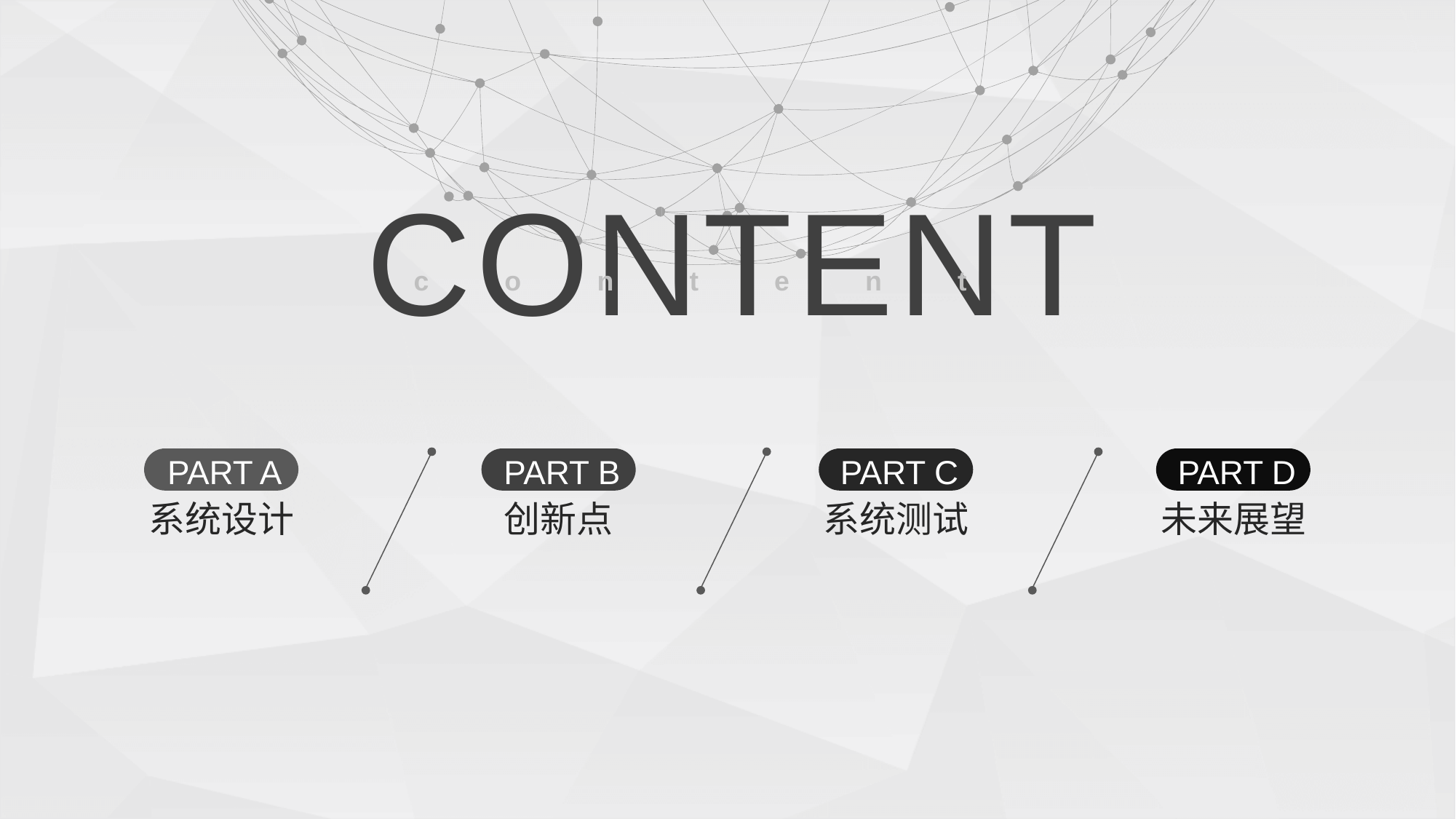

CONTENT
content
PART A
系统设计

PART B
创新点

PART C
系统测试

PART D
未来展望